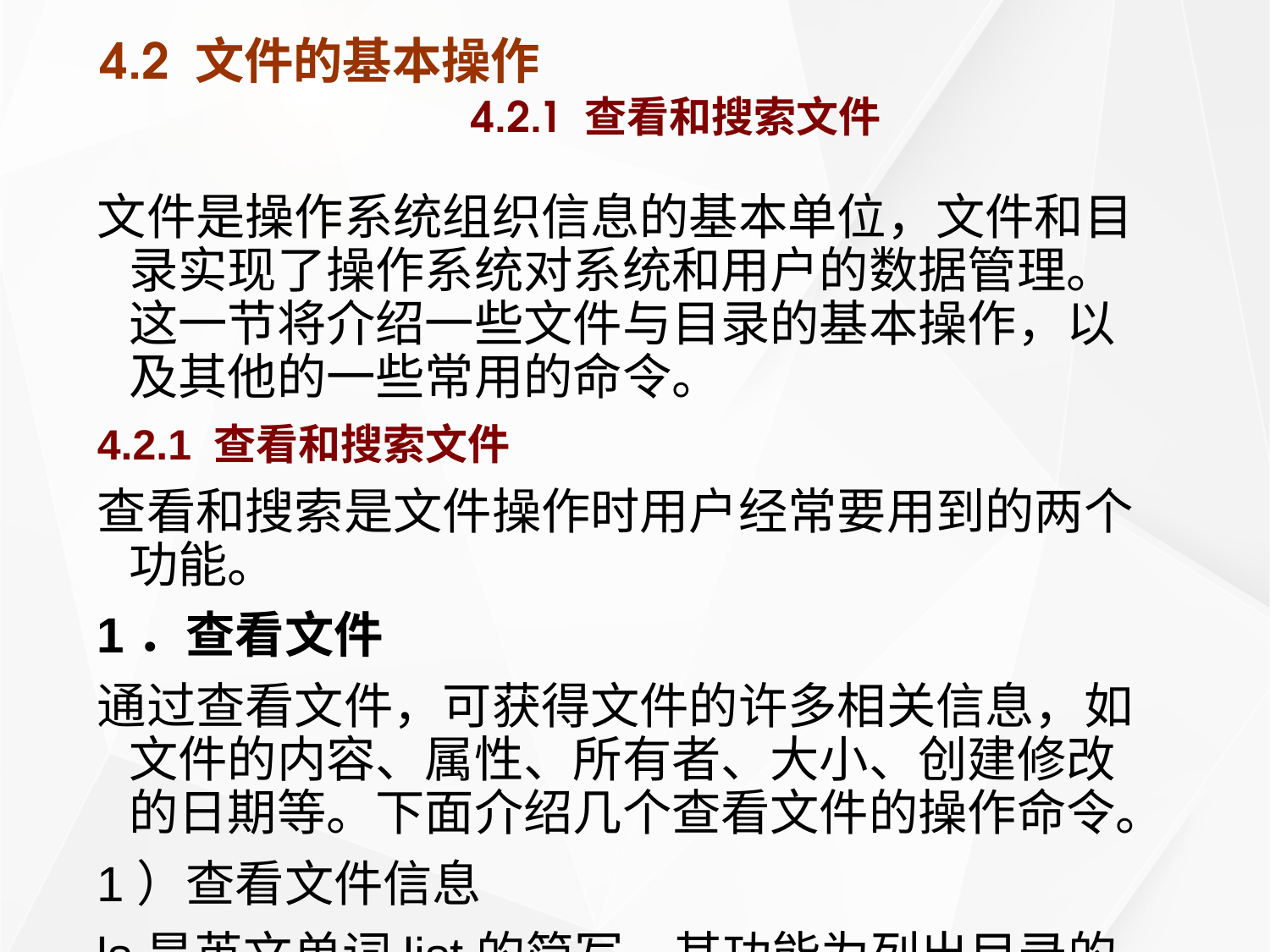

# 4.2 文件的基本操作 4.2.1 查看和搜索文件
文件是操作系统组织信息的基本单位，文件和目录实现了操作系统对系统和用户的数据管理。这一节将介绍一些文件与目录的基本操作，以及其他的一些常用的命令。
4.2.1 查看和搜索文件
查看和搜索是文件操作时用户经常要用到的两个功能。
1．查看文件
通过查看文件，可获得文件的许多相关信息，如文件的内容、属性、所有者、大小、创建修改的日期等。下面介绍几个查看文件的操作命令。
1）查看文件信息
ls是英文单词list的简写，其功能为列出目录的内容，使用相应的参数可以查看文件的相关信息，是用户最常用的命令